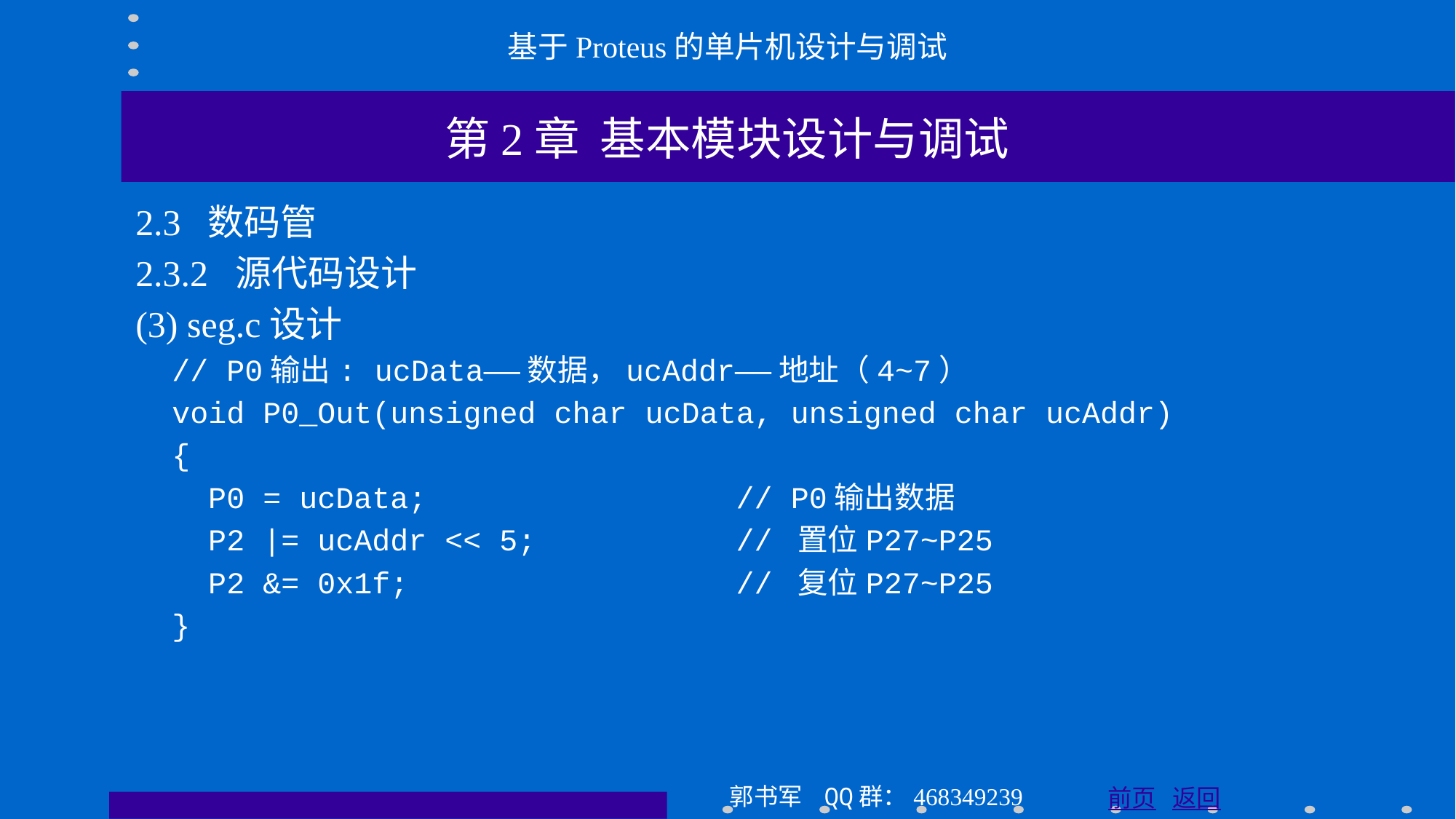

基于Proteus的单片机设计与调试
第2章  基本模块设计与调试
2.3  数码管
2.3.2  源代码设计
(3) seg.c设计
  // P0输出: ucData——数据，ucAddr——地址（4~7）
  void P0_Out(unsigned char ucData, unsigned char ucAddr)
  {
    P0 = ucData;                 // P0输出数据
    P2 |= ucAddr << 5;           // 置位P27~P25
    P2 &= 0x1f;                  // 复位P27~P25
  }

郭书军   QQ群：468349239
前页   返回